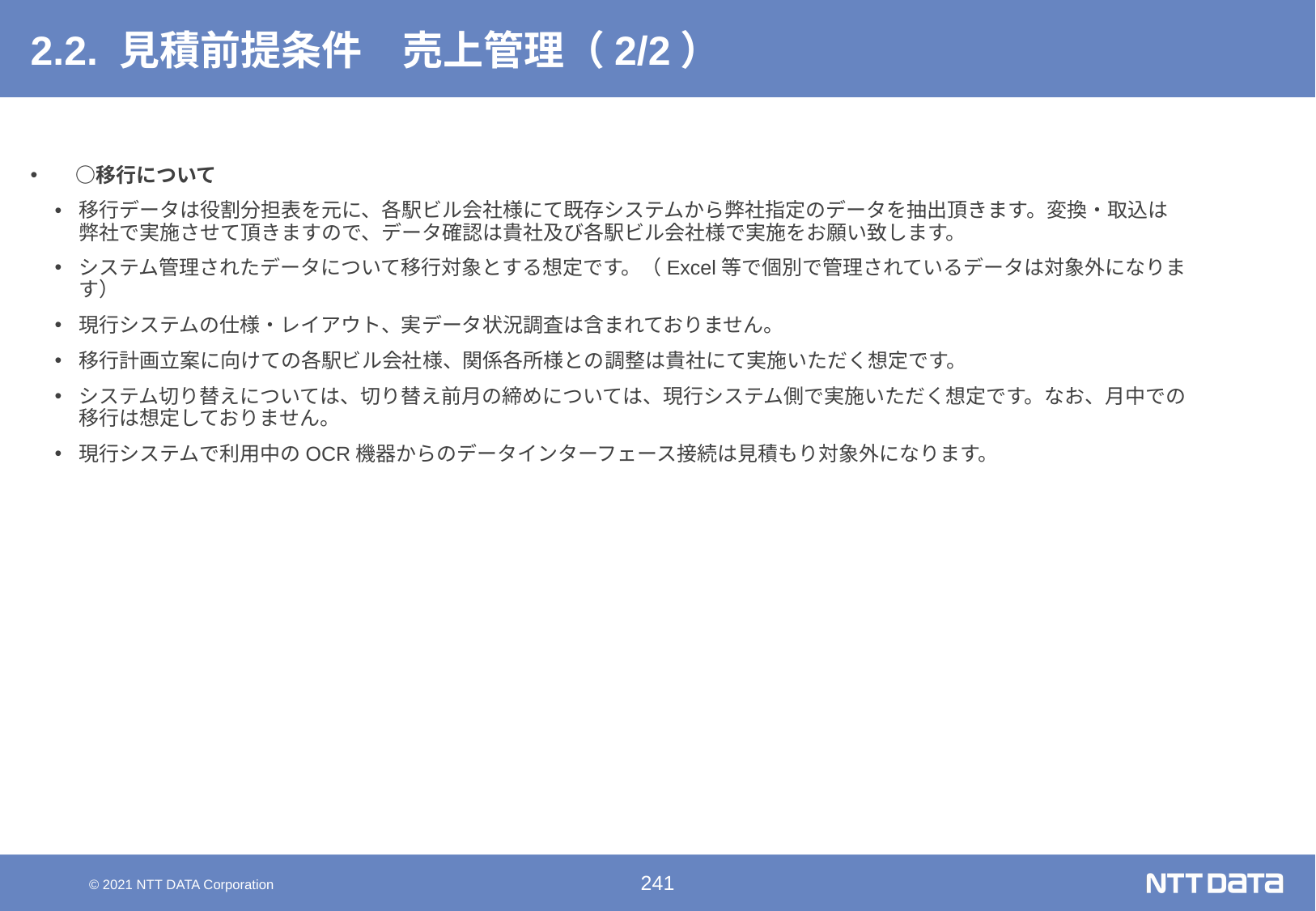

# 2.2. 見積前提条件　売上管理（2/2）

　○移行について
移行データは役割分担表を元に、各駅ビル会社様にて既存システムから弊社指定のデータを抽出頂きます。変換・取込は弊社で実施させて頂きますので、データ確認は貴社及び各駅ビル会社様で実施をお願い致します。
システム管理されたデータについて移行対象とする想定です。（Excel等で個別で管理されているデータは対象外になります）
現行システムの仕様・レイアウト、実データ状況調査は含まれておりません。
移行計画立案に向けての各駅ビル会社様、関係各所様との調整は貴社にて実施いただく想定です。
システム切り替えについては、切り替え前月の締めについては、現行システム側で実施いただく想定です。なお、月中での移行は想定しておりません。
現行システムで利用中のOCR機器からのデータインターフェース接続は見積もり対象外になります。